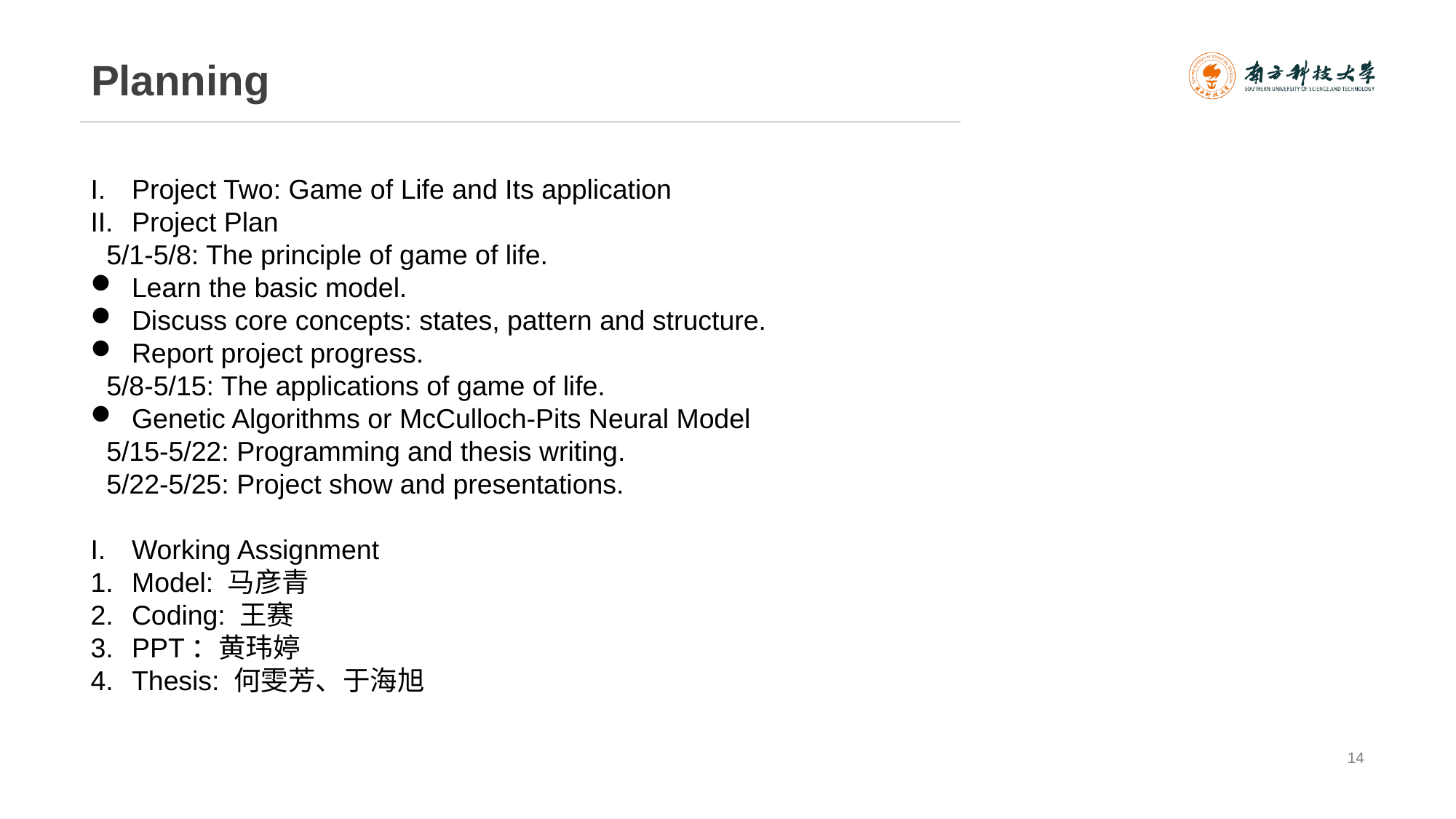

# Planning
Project Two: Game of Life and Its application
Project Plan
5/1-5/8: The principle of game of life.
Learn the basic model.
Discuss core concepts: states, pattern and structure.
Report project progress.
5/8-5/15: The applications of game of life.
Genetic Algorithms or McCulloch-Pits Neural Model
5/15-5/22: Programming and thesis writing.
5/22-5/25: Project show and presentations.

Working Assignment
Model: 马彦青
Coding: 王赛
PPT：黄玮婷
Thesis: 何雯芳、于海旭
14